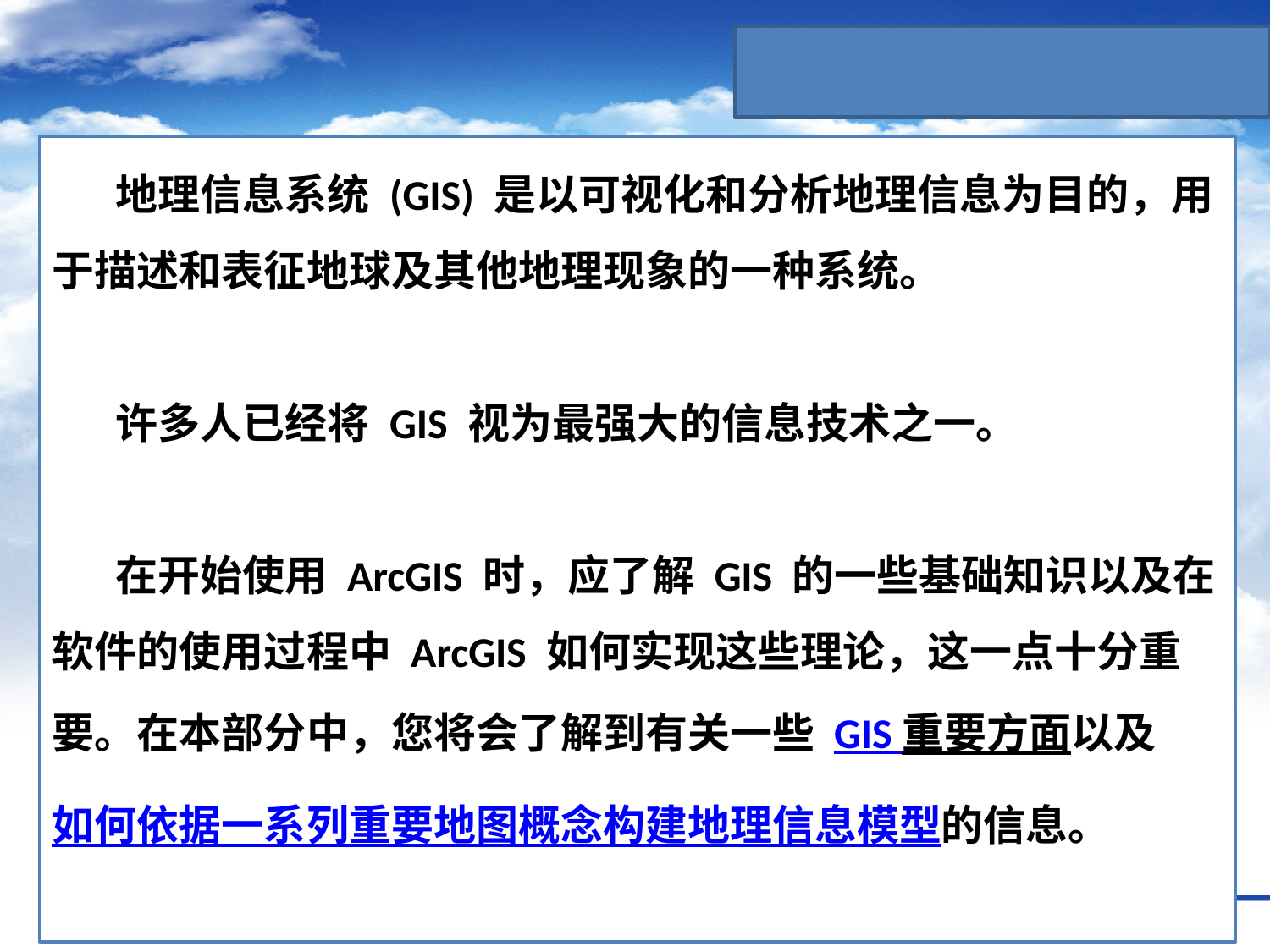

地理信息系统 (GIS) 是以可视化和分析地理信息为目的，用于描述和表征地球及其他地理现象的一种系统。

许多人已经将 GIS 视为最强大的信息技术之一。

在开始使用 ArcGIS 时，应了解 GIS 的一些基础知识以及在软件的使用过程中 ArcGIS 如何实现这些理论，这一点十分重要。在本部分中，您将会了解到有关一些 GIS 重要方面以及如何依据一系列重要地图概念构建地理信息模型的信息。